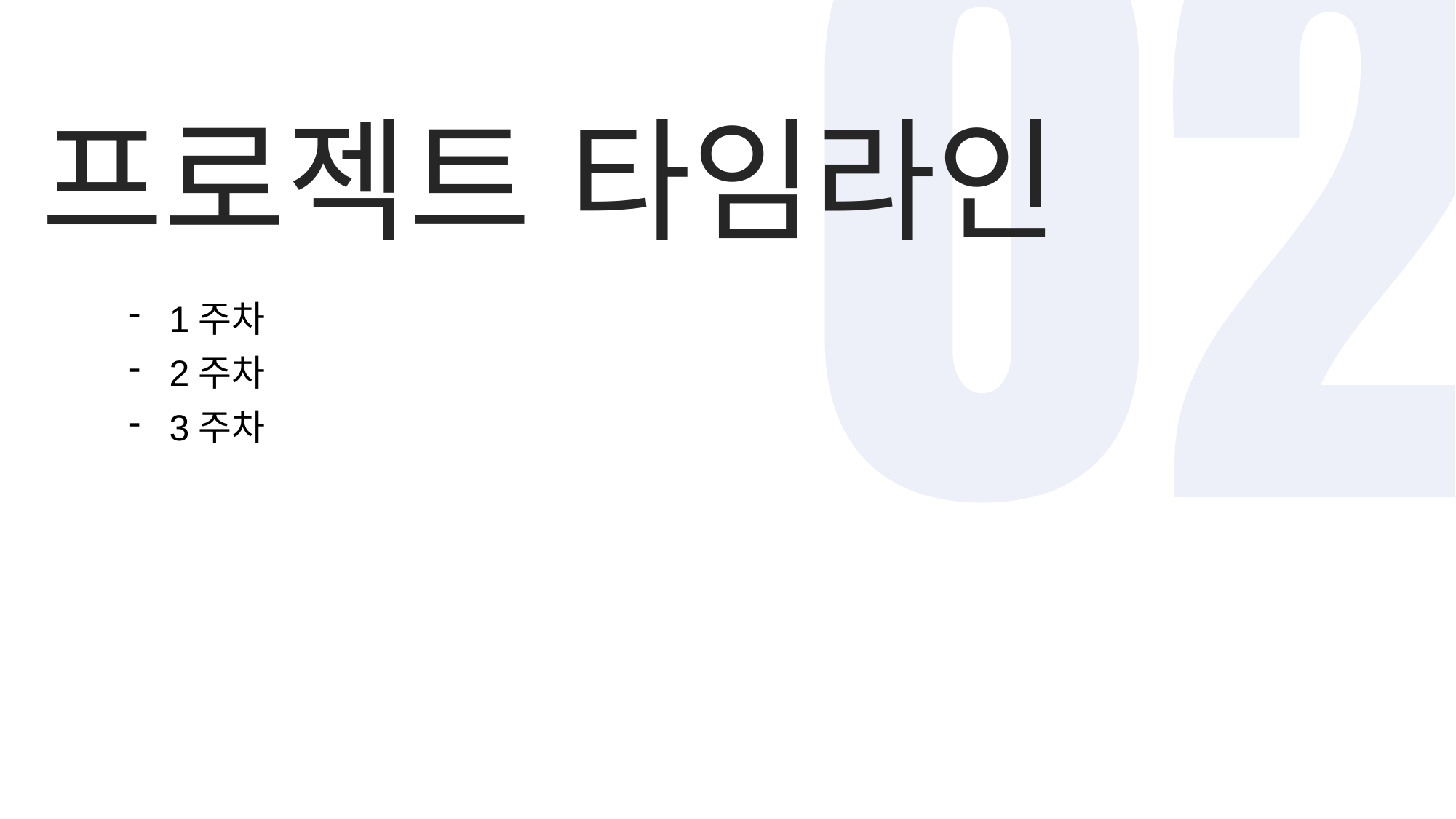

02
# 프로젝트 타임라인
1주차
2주차
3주차